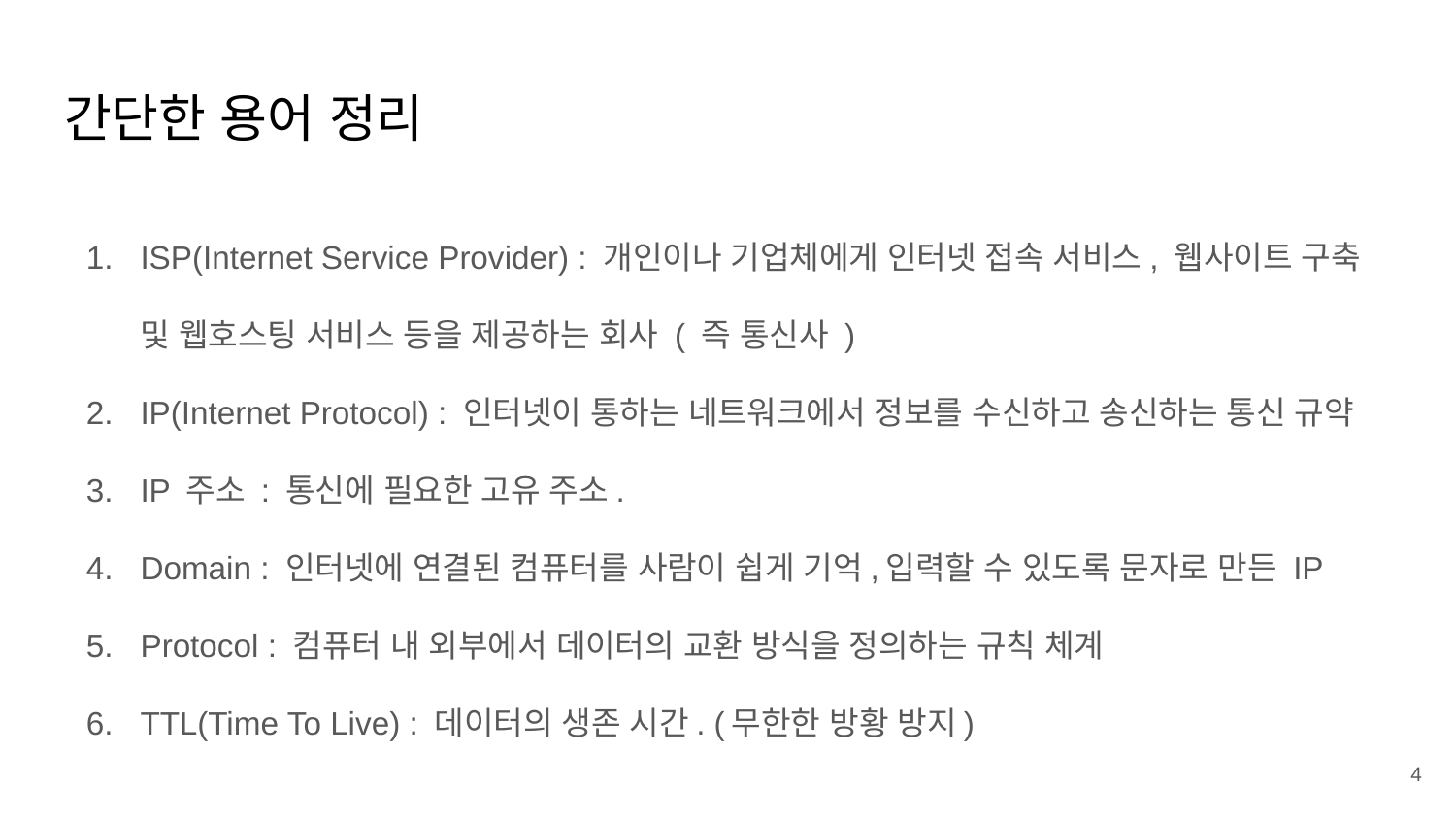

# 간단한 용어 정리
ISP(Internet Service Provider) : 개인이나 기업체에게 인터넷 접속 서비스, 웹사이트 구축 및 웹호스팅 서비스 등을 제공하는 회사 ( 즉 통신사 )
IP(Internet Protocol) : 인터넷이 통하는 네트워크에서 정보를 수신하고 송신하는 통신 규약
IP 주소 : 통신에 필요한 고유 주소.
Domain : 인터넷에 연결된 컴퓨터를 사람이 쉽게 기억,입력할 수 있도록 문자로 만든 IP
Protocol : 컴퓨터 내 외부에서 데이터의 교환 방식을 정의하는 규칙 체계
TTL(Time To Live) : 데이터의 생존 시간. (무한한 방황 방지)
4